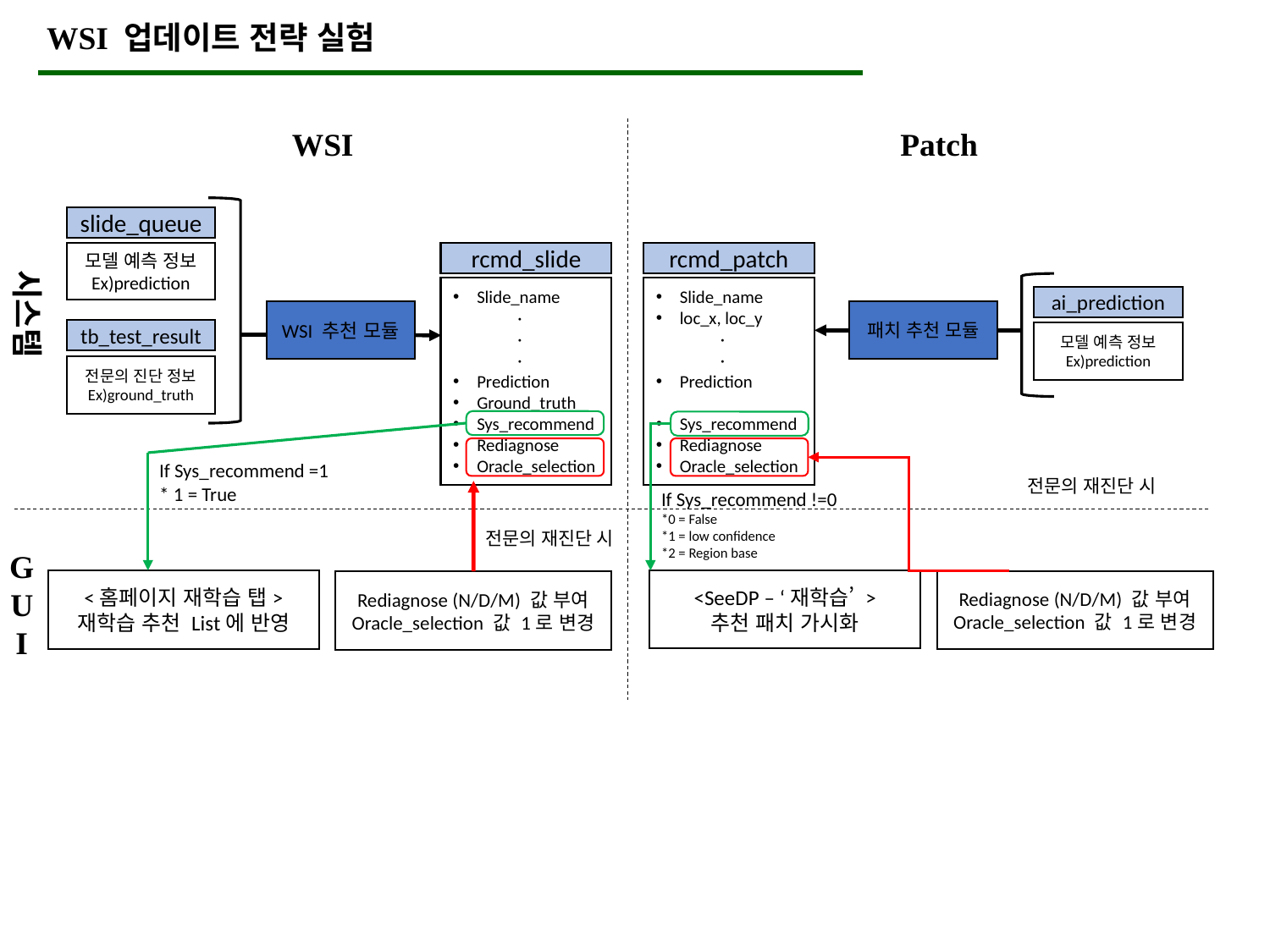

WSI 업데이트 전략 실험
WSI
Patch

slide_queue
모델 예측 정보
Ex)prediction
rcmd_slide
rcmd_patch
시스템

Slide_name
                ·
                ·
                ·
Prediction
Ground_truth
Sys_recommend
Rediagnose
Oracle_selection
Slide_name
loc_x, loc_y
                ·
                ·
Prediction

Sys_recommend
Rediagnose
Oracle_selection
ai_prediction
WSI 추천 모듈
패치 추천 모듈
tb_test_result
모델 예측 정보
Ex)prediction
전문의 진단 정보
Ex)ground_truth

If Sys_recommend =1
* 1 = True
전문의 재진단 시
If Sys_recommend !=0
*0 = False
*1 = low confidence
*2 = Region base
전문의 재진단 시
G
U
I

<홈페이지 재학습 탭>
재학습 추천 List에 반영
<SeeDP – ‘재학습’ >
추천 패치 가시화
Rediagnose (N/D/M) 값 부여
Oracle_selection 값 1로 변경
Rediagnose (N/D/M) 값 부여
Oracle_selection 값 1로 변경